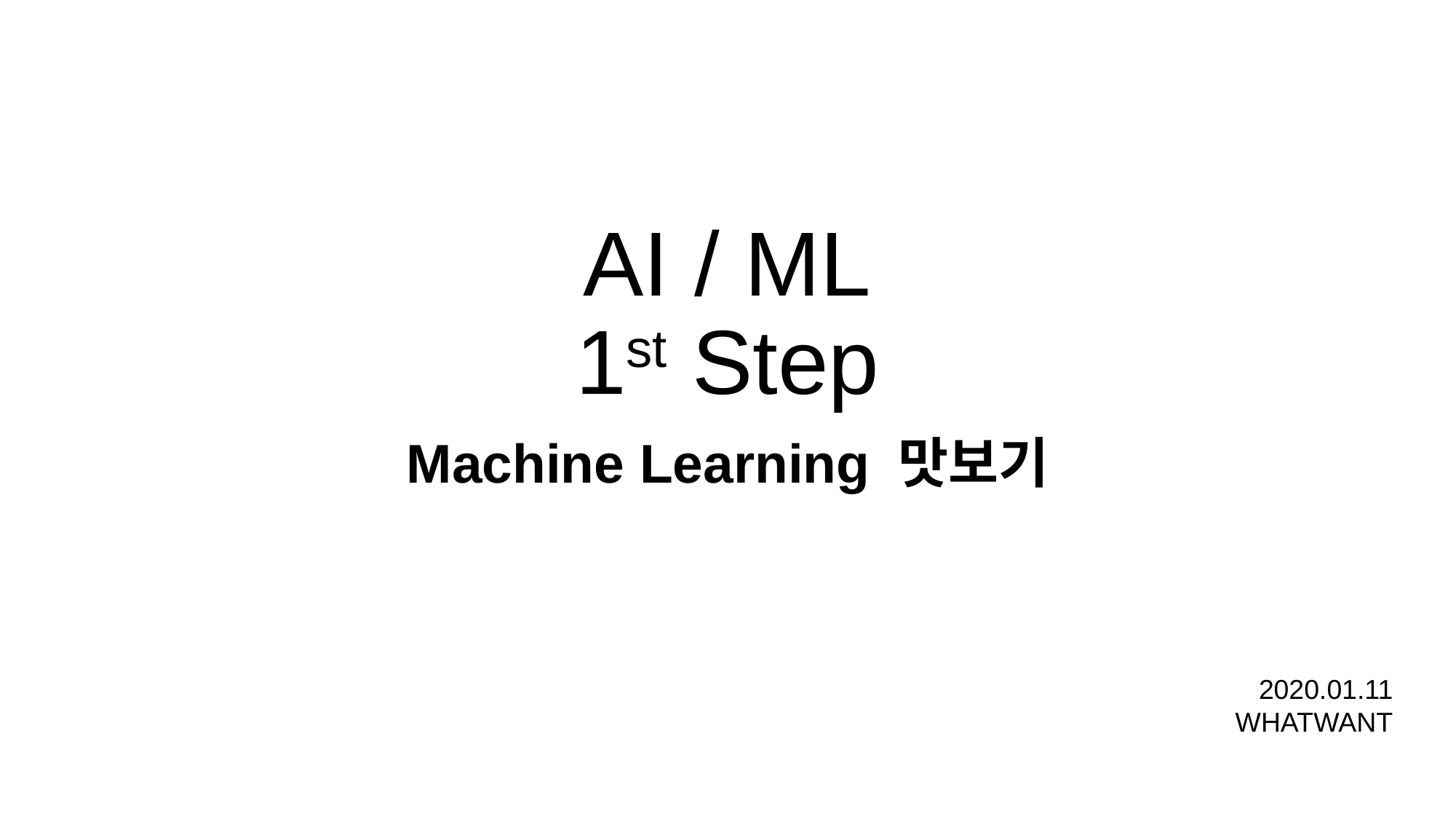

# AI / ML 1st Step
Machine Learning 맛보기
2020.01.11
WHATWANT